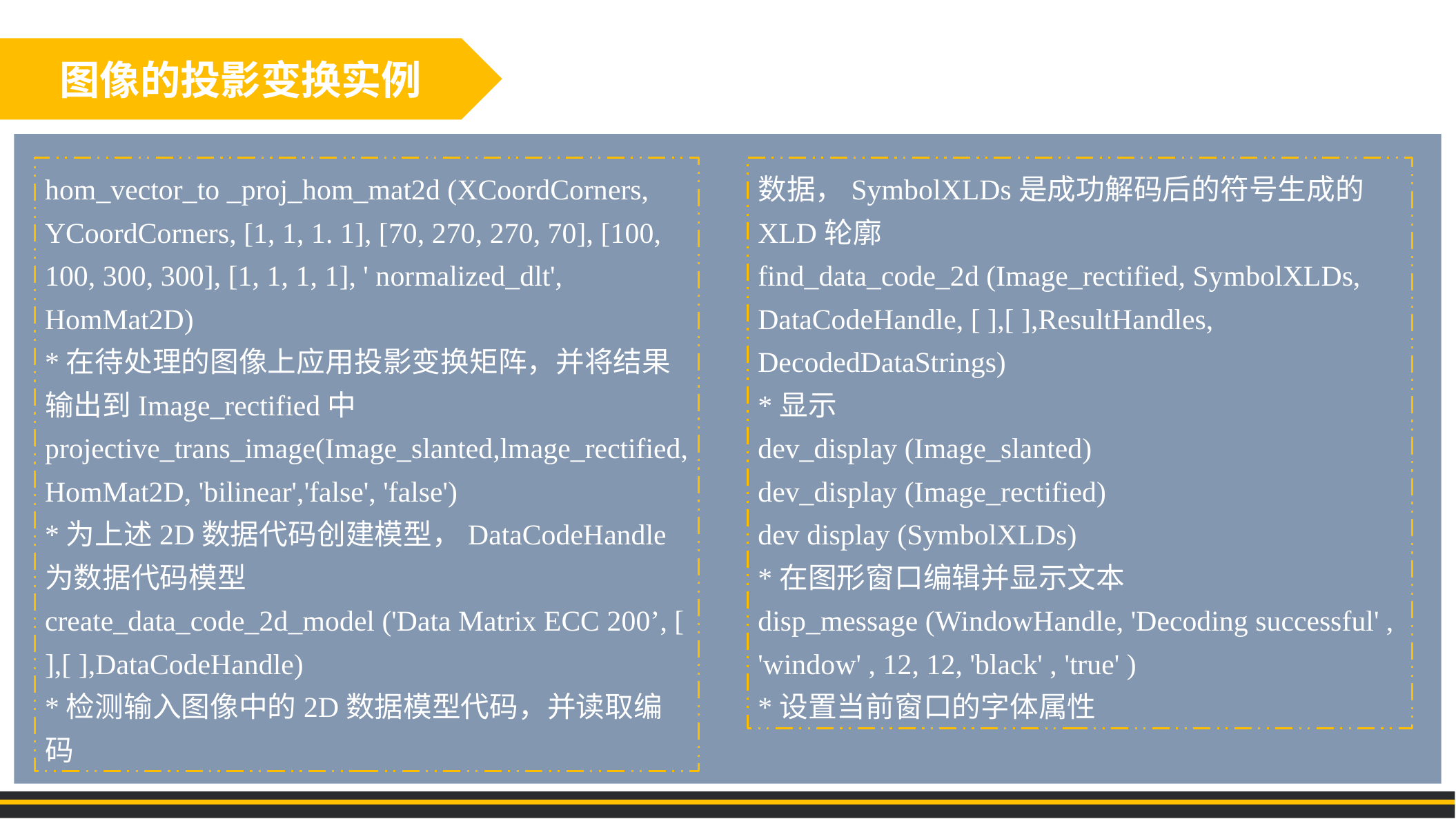

图像的投影变换实例

hom_vector_to _proj_hom_mat2d (XCoordCorners, YCoordCorners, [1, 1, 1. 1], [70, 270, 270, 70], [100, 100, 300, 300], [1, 1, 1, 1], ' normalized_dlt', HomMat2D)
*在待处理的图像上应用投影变换矩阵，并将结果输出到Image_rectified中
projective_trans_image(Image_slanted,lmage_rectified,HomMat2D, 'bilinear','false', 'false')
*为上述2D数据代码创建模型，DataCodeHandle为数据代码模型
create_data_code_2d_model ('Data Matrix ECC 200’, [ ],[ ],DataCodeHandle)
*检测输入图像中的2D数据模型代码，并读取编码
数据，SymbolXLDs是成功解码后的符号生成的XLD轮廓
find_data_code_2d (Image_rectified, SymbolXLDs, DataCodeHandle, [ ],[ ],ResultHandles, DecodedDataStrings)
*显示
dev_display (Image_slanted)
dev_display (Image_rectified)
dev display (SymbolXLDs)
*在图形窗口编辑并显示文本
disp_message (WindowHandle, 'Decoding successful' , 'window' , 12, 12, 'black' , 'true' )
*设置当前窗口的字体属性